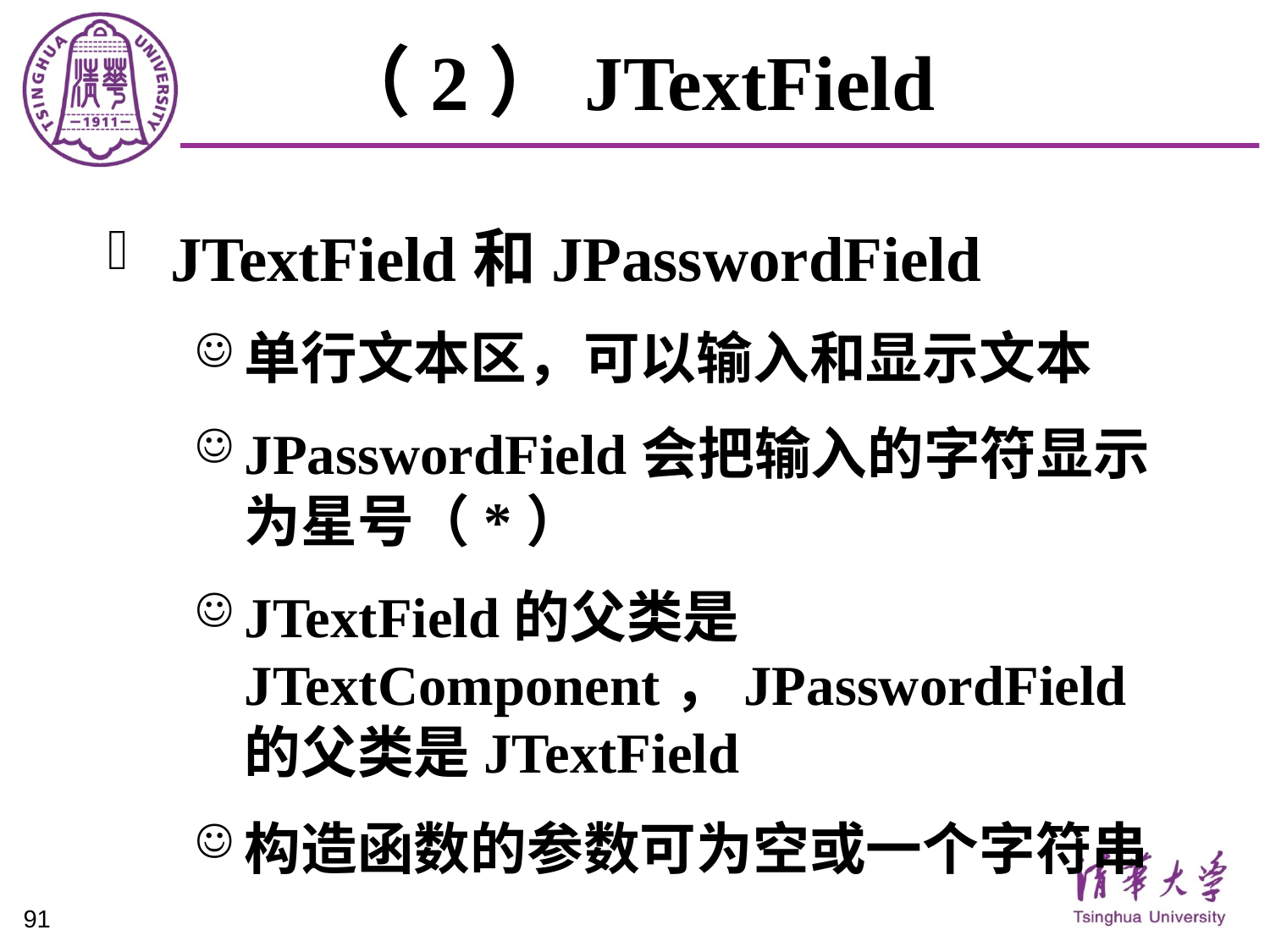

# （2）JTextField
JTextField和JPasswordField
单行文本区，可以输入和显示文本
JPasswordField会把输入的字符显示为星号（*）
JTextField的父类是JTextComponent，JPasswordField的父类是JTextField
构造函数的参数可为空或一个字符串
91